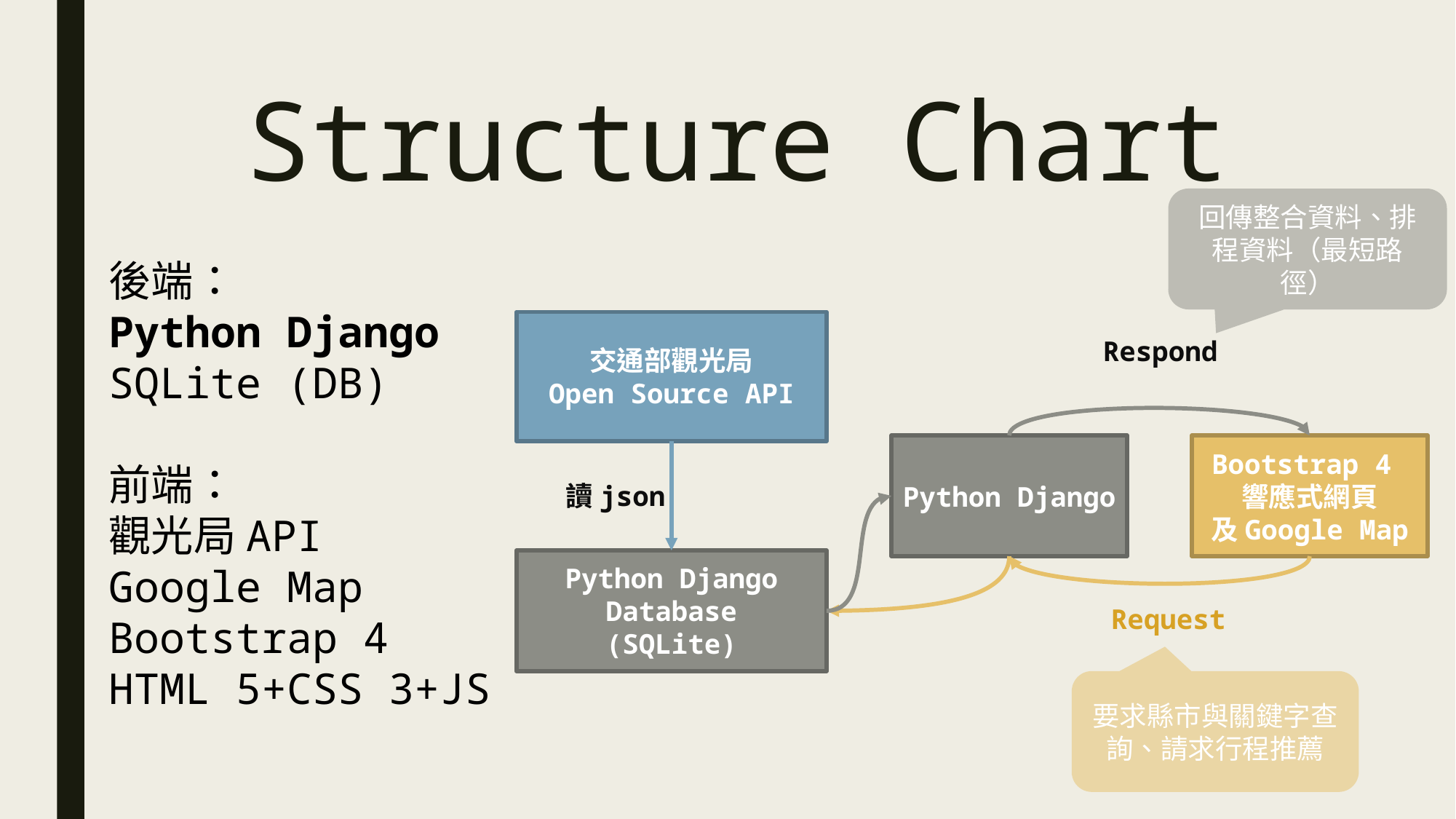

# Structure Chart
回傳整合資料、排程資料（最短路徑）
後端：
Python Django
SQLite (DB)

前端：
觀光局API
Google Map
Bootstrap 4
HTML 5+CSS 3+JS
交通部觀光局
Open Source API
Respond
Python Django
Bootstrap 4
響應式網頁
及Google Map
讀json
Python Django Database
(SQLite)
Request
要求縣市與關鍵字查詢、請求行程推薦